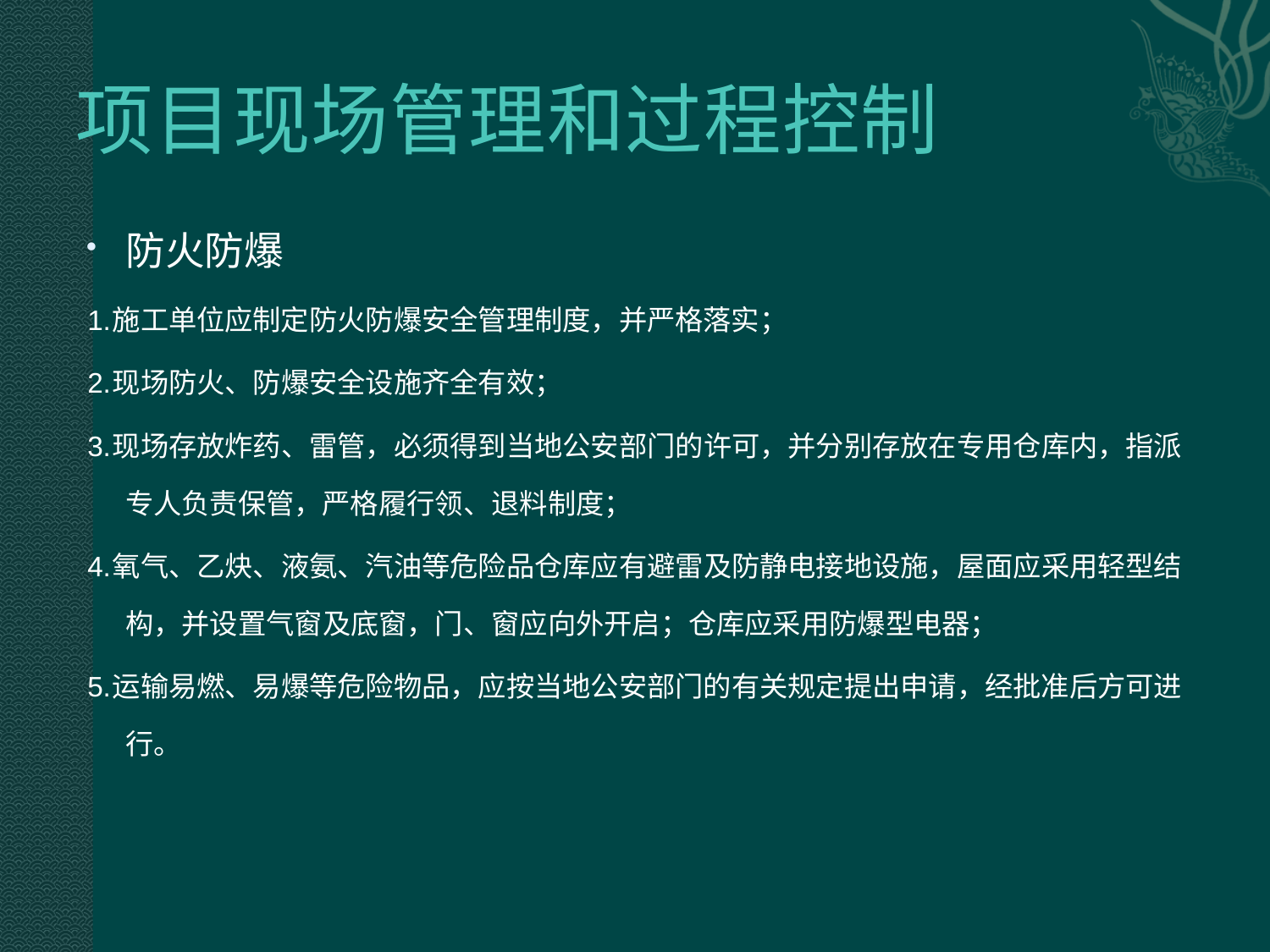

# 项目现场管理和过程控制
防火防爆
1.施工单位应制定防火防爆安全管理制度，并严格落实；
2.现场防火、防爆安全设施齐全有效；
3.现场存放炸药、雷管，必须得到当地公安部门的许可，并分别存放在专用仓库内，指派专人负责保管，严格履行领、退料制度；
4.氧气、乙炔、液氨、汽油等危险品仓库应有避雷及防静电接地设施，屋面应采用轻型结构，并设置气窗及底窗，门、窗应向外开启；仓库应采用防爆型电器；
5.运输易燃、易爆等危险物品，应按当地公安部门的有关规定提出申请，经批准后方可进行。